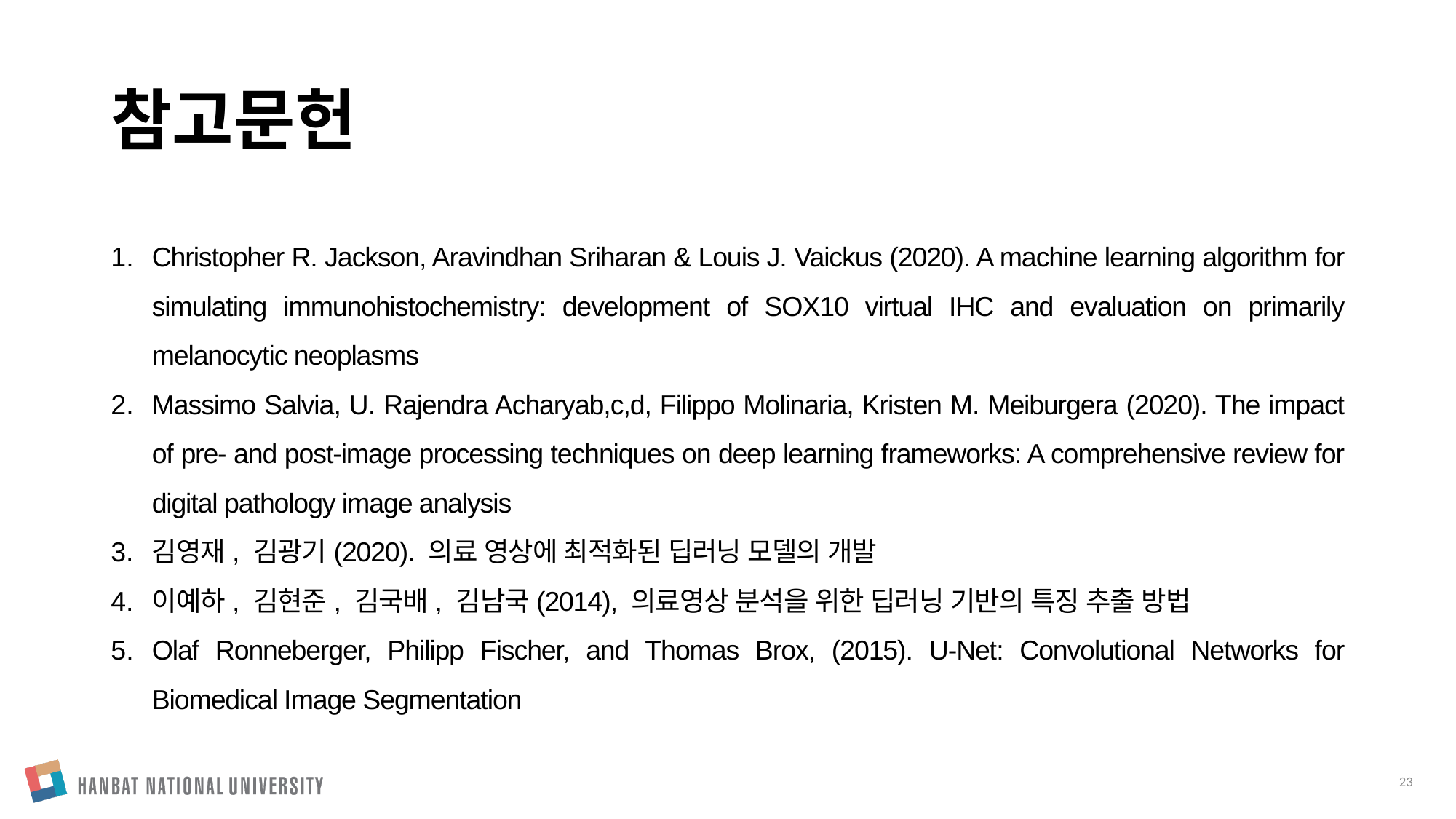

# 참고문헌
Christopher R. Jackson, Aravindhan Sriharan & Louis J. Vaickus (2020). A machine learning algorithm for simulating immunohistochemistry: development of SOX10 virtual IHC and evaluation on primarily melanocytic neoplasms
Massimo Salvia, U. Rajendra Acharyab,c,d, Filippo Molinaria, Kristen M. Meiburgera (2020). The impact of pre- and post-image processing techniques on deep learning frameworks: A comprehensive review for digital pathology image analysis
김영재, 김광기(2020). 의료 영상에 최적화된 딥러닝 모델의 개발
이예하, 김현준, 김국배, 김남국(2014), 의료영상 분석을 위한 딥러닝 기반의 특징 추출 방법
Olaf Ronneberger, Philipp Fischer, and Thomas Brox, (2015). U-Net: Convolutional Networks for Biomedical Image Segmentation